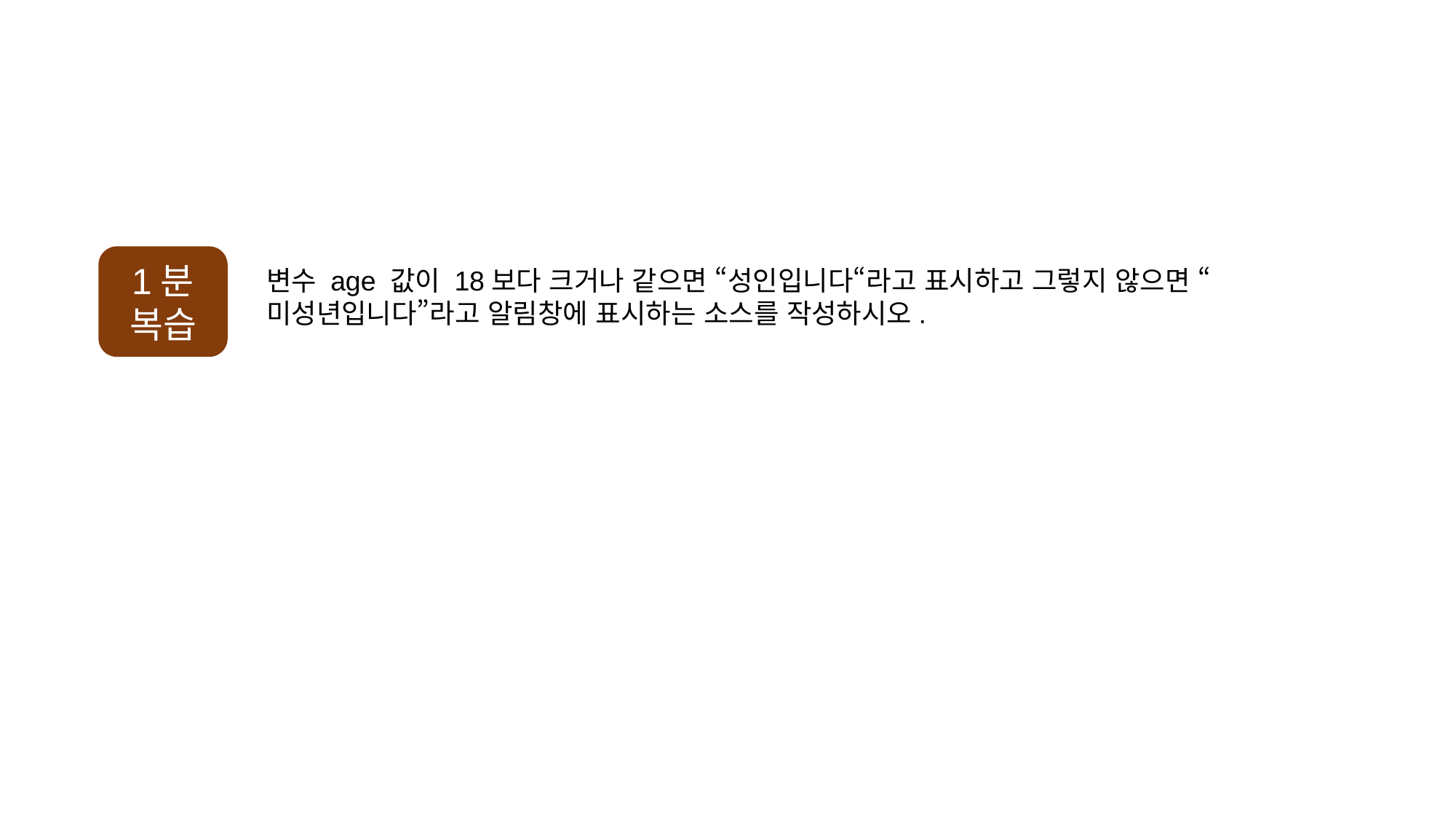

1분
복습
변수 age 값이 18보다 크거나 같으면 “성인입니다“라고 표시하고 그렇지 않으면 “미성년입니다”라고 알림창에 표시하는 소스를 작성하시오.